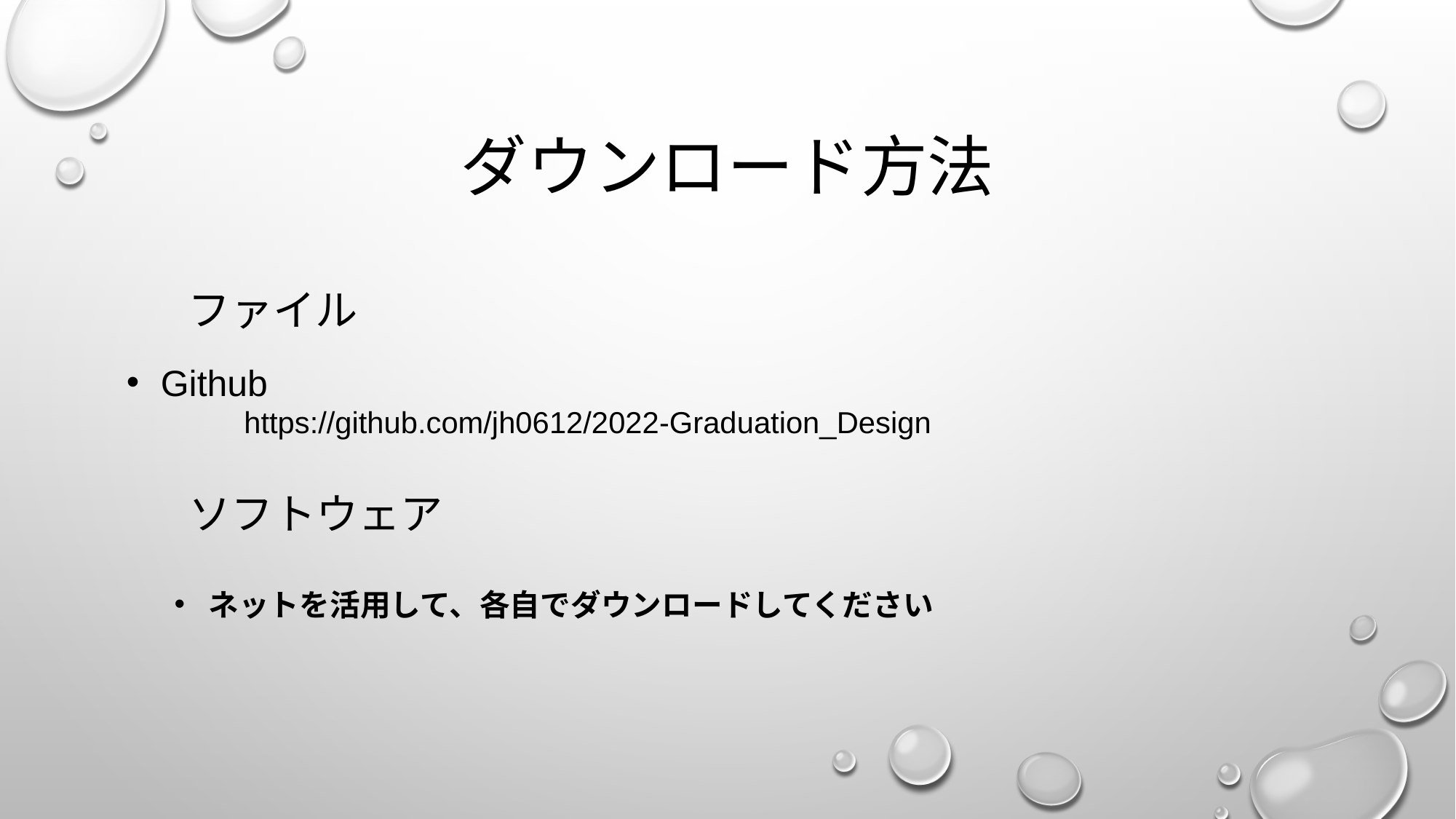

# ダウンロード方法
ファイル
Github
	 https://github.com/jh0612/2022-Graduation_Design
ソフトウェア
ネットを活用して、各自でダウンロードしてください